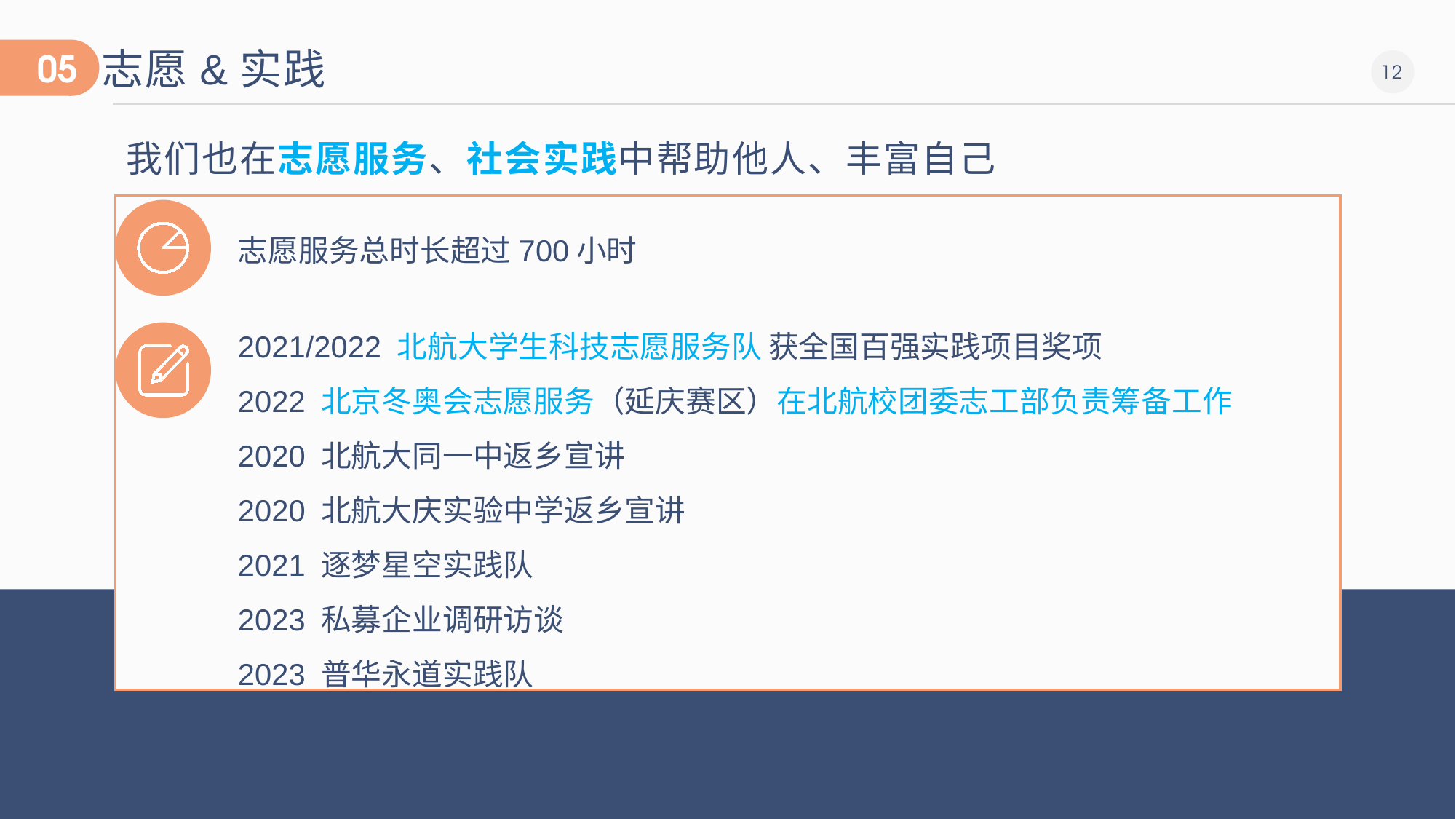

志愿&实践

05
我们也在志愿服务、社会实践中帮助他人、丰富自己

志愿服务总时长超过700小时

2021/2022 北航大学生科技志愿服务队 获全国百强实践项目奖项
2022 北京冬奥会志愿服务（延庆赛区）在北航校团委志工部负责筹备工作
2020 北航大同一中返乡宣讲
2020 北航大庆实验中学返乡宣讲
2021 逐梦星空实践队
2023 私募企业调研访谈
2023 普华永道实践队